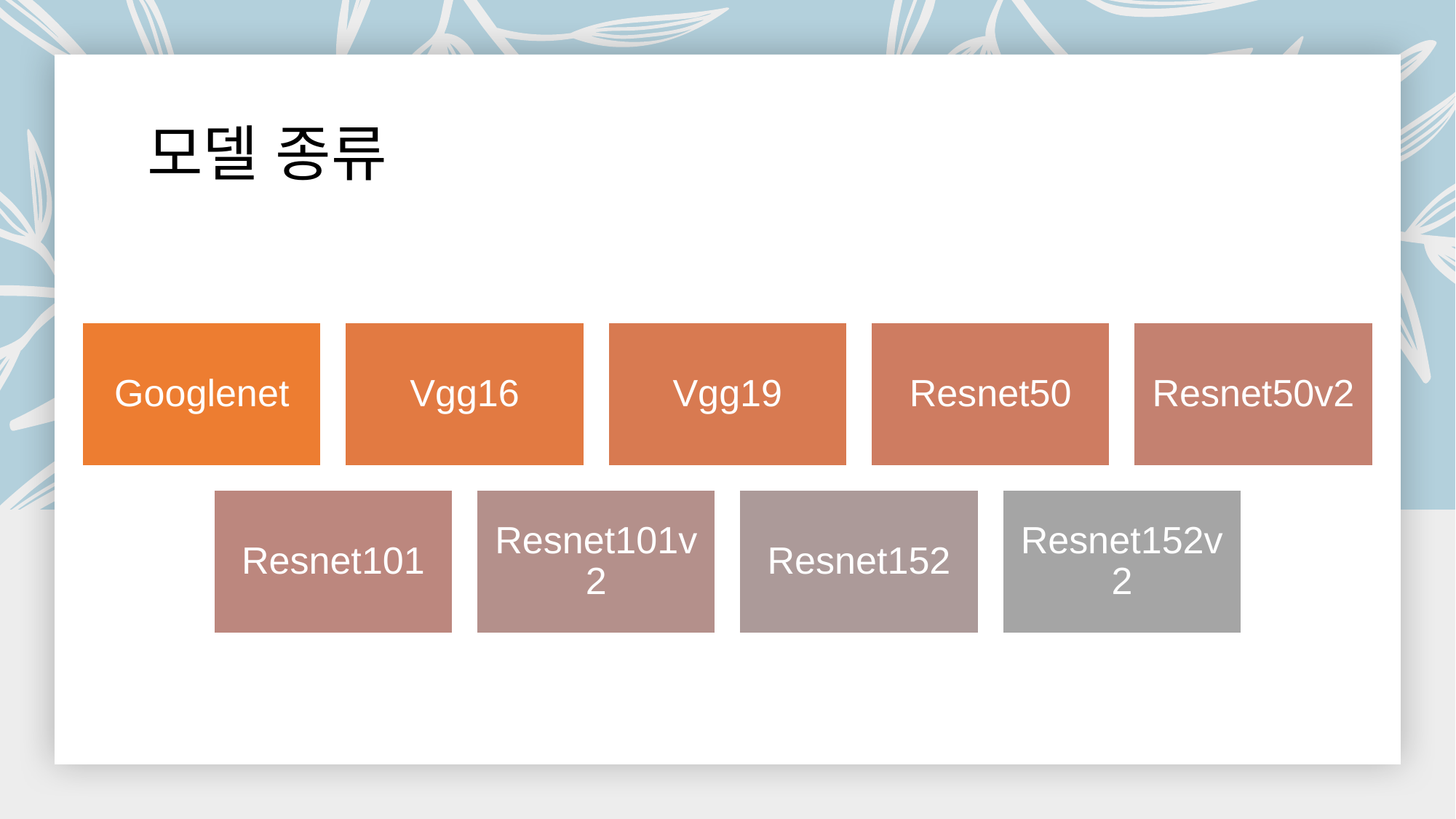

# 모델 종류
Googlenet
Vgg16
Vgg19
Resnet50
Resnet50v2
Resnet101
Resnet101v2
Resnet152
Resnet152v2